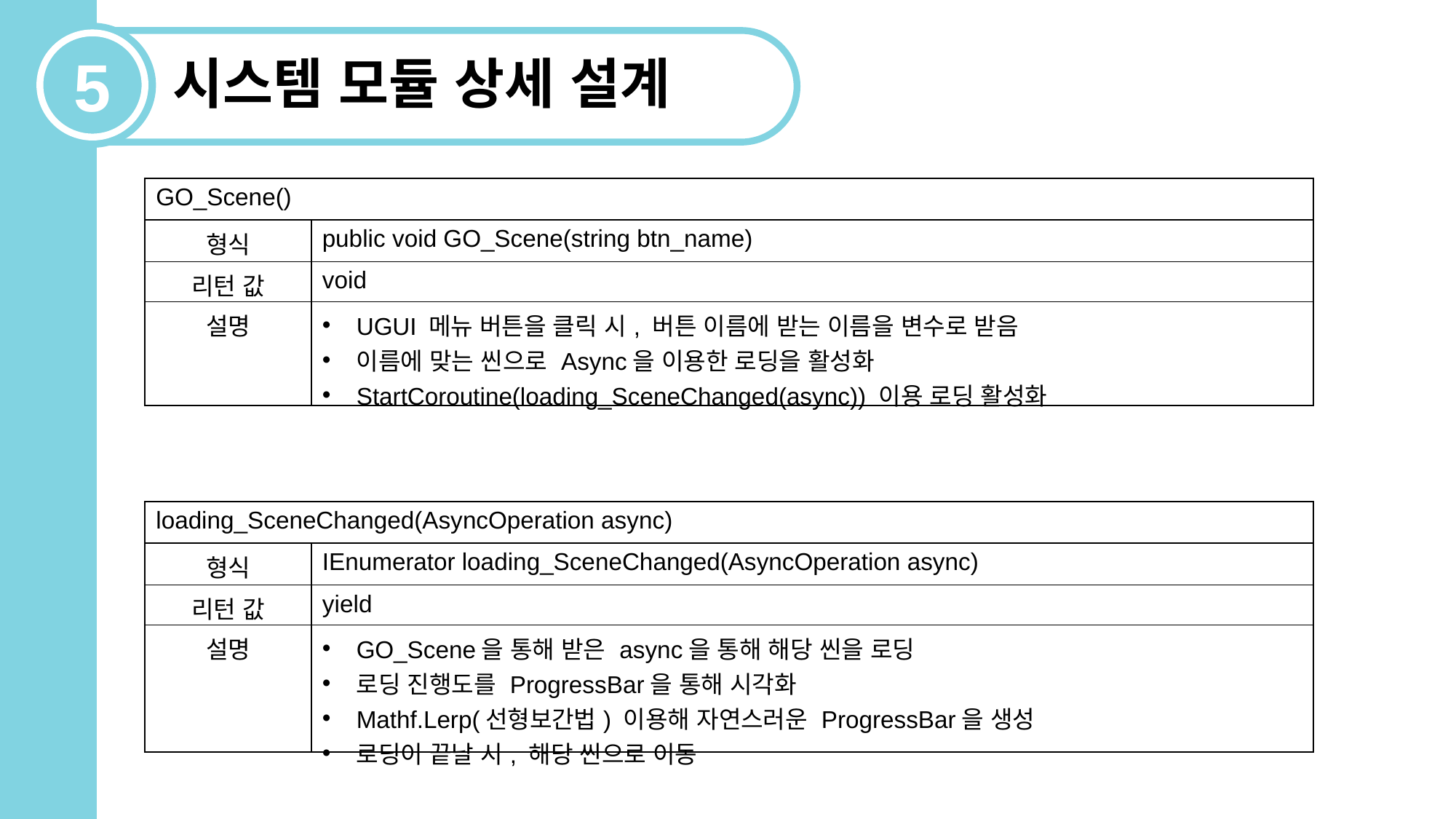

5
시스템 모듈 상세 설계
| GO\_Scene() |  |
| --- | --- |
| 형식 | public void GO\_Scene(string btn\_name) |
| 리턴 값 | void |
| 설명 | UGUI 메뉴 버튼을 클릭 시, 버튼 이름에 받는 이름을 변수로 받음 이름에 맞는 씬으로 Async을 이용한 로딩을 활성화 StartCoroutine(loading\_SceneChanged(async)) 이용 로딩 활성화 |
| loading\_SceneChanged(AsyncOperation async) |  |
| --- | --- |
| 형식 | IEnumerator loading\_SceneChanged(AsyncOperation async) |
| 리턴 값 | yield |
| 설명 | GO\_Scene을 통해 받은 async을 통해 해당 씬을 로딩 로딩 진행도를 ProgressBar을 통해 시각화 Mathf.Lerp(선형보간법) 이용해 자연스러운 ProgressBar을 생성 로딩이 끝날 시, 해당 씬으로 이동 |